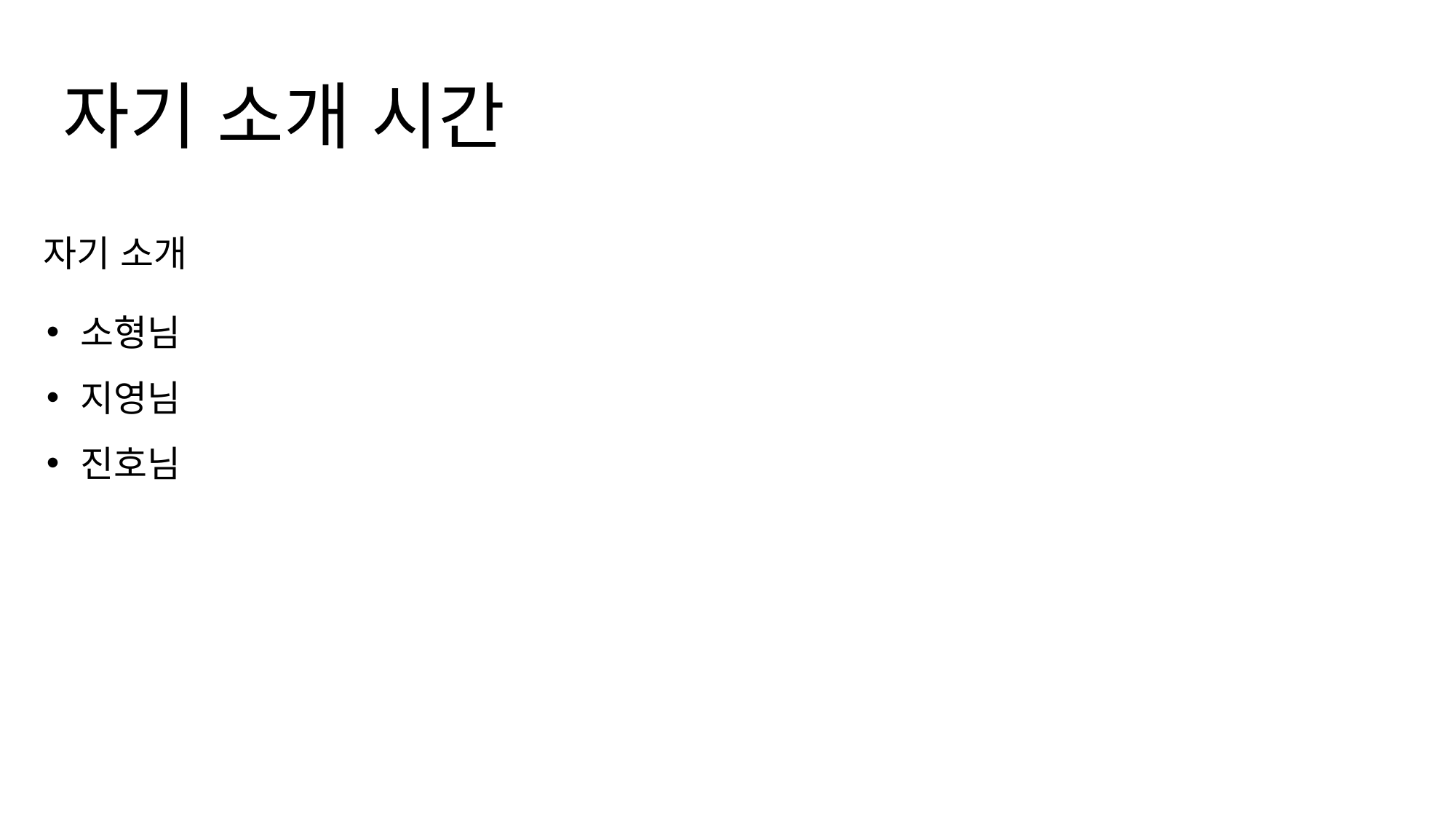

자기 소개 시간
자기 소개
소형님
지영님
진호님